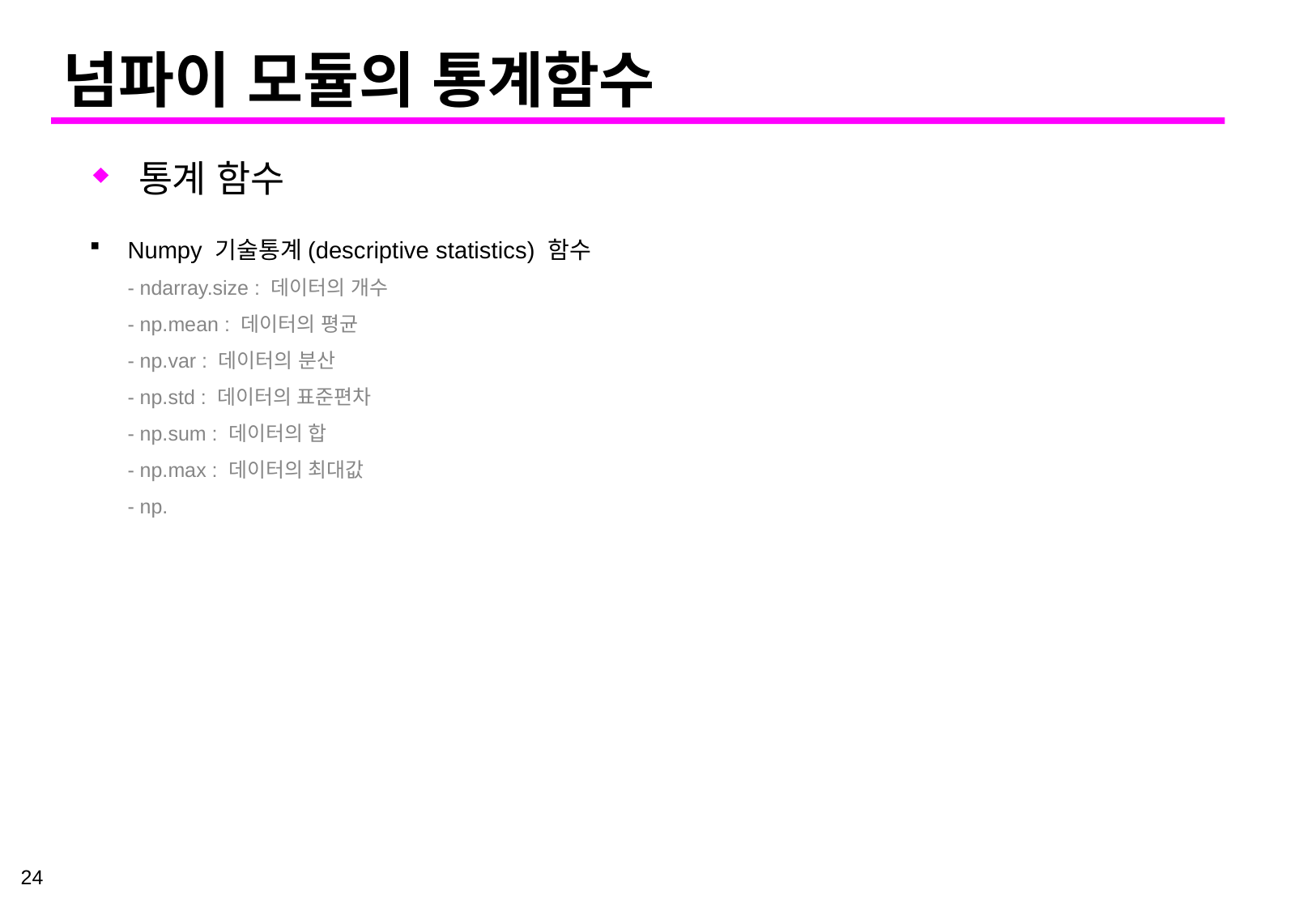

# 넘파이 모듈의 통계함수
통계 함수
Numpy 기술통계(descriptive statistics) 함수
- ndarray.size : 데이터의 개수
- np.mean : 데이터의 평균
- np.var : 데이터의 분산
- np.std : 데이터의 표준편차
- np.sum : 데이터의 합
- np.max : 데이터의 최대값
- np.
24